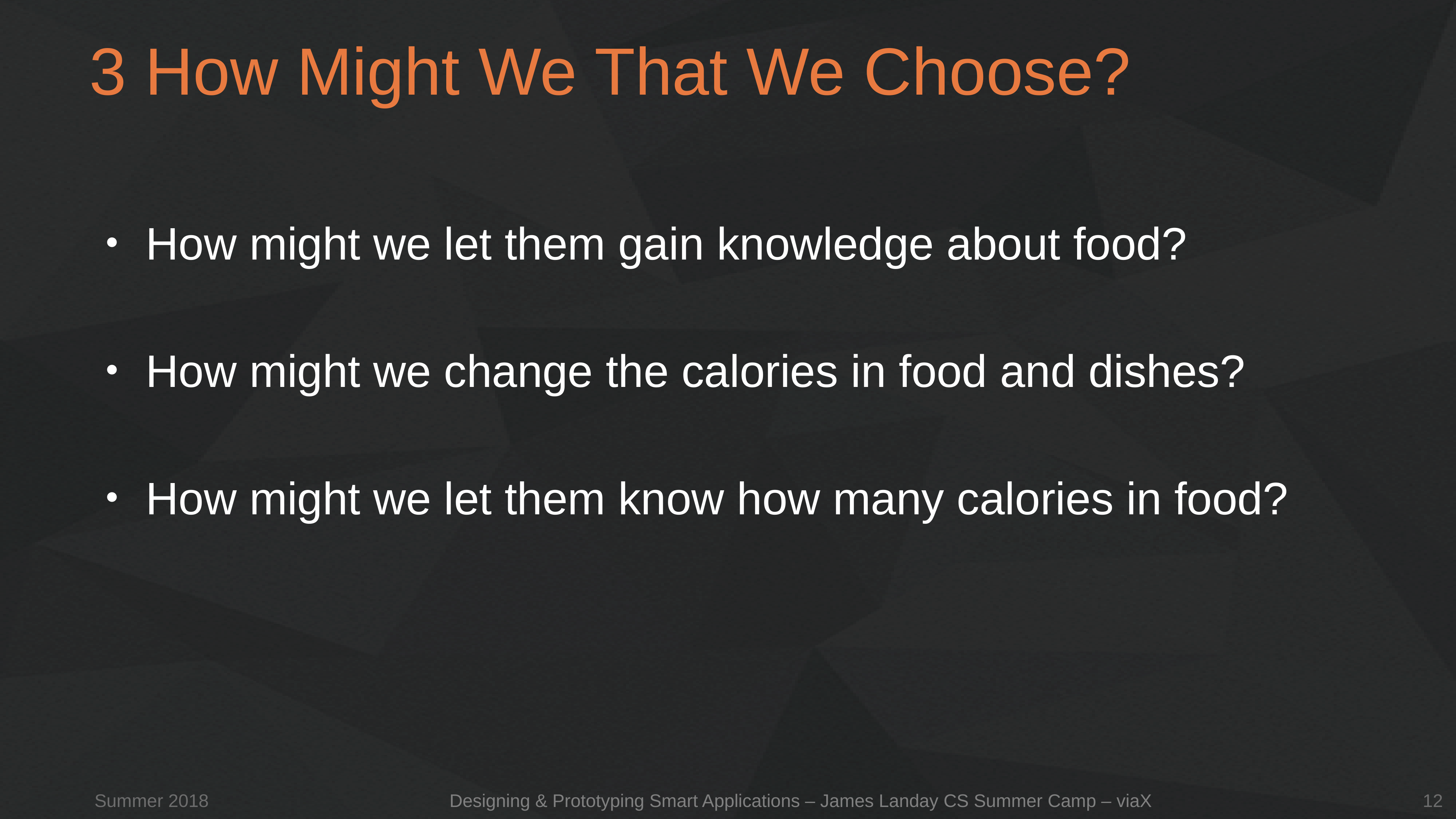

# 3 How Might We That We Choose?
・How might we let them gain knowledge about food?

・How might we change the calories in food and dishes?

・How might we let them know how many calories in food?
Summer 2018
Designing & Prototyping Smart Applications – James Landay CS Summer Camp – viaX
12